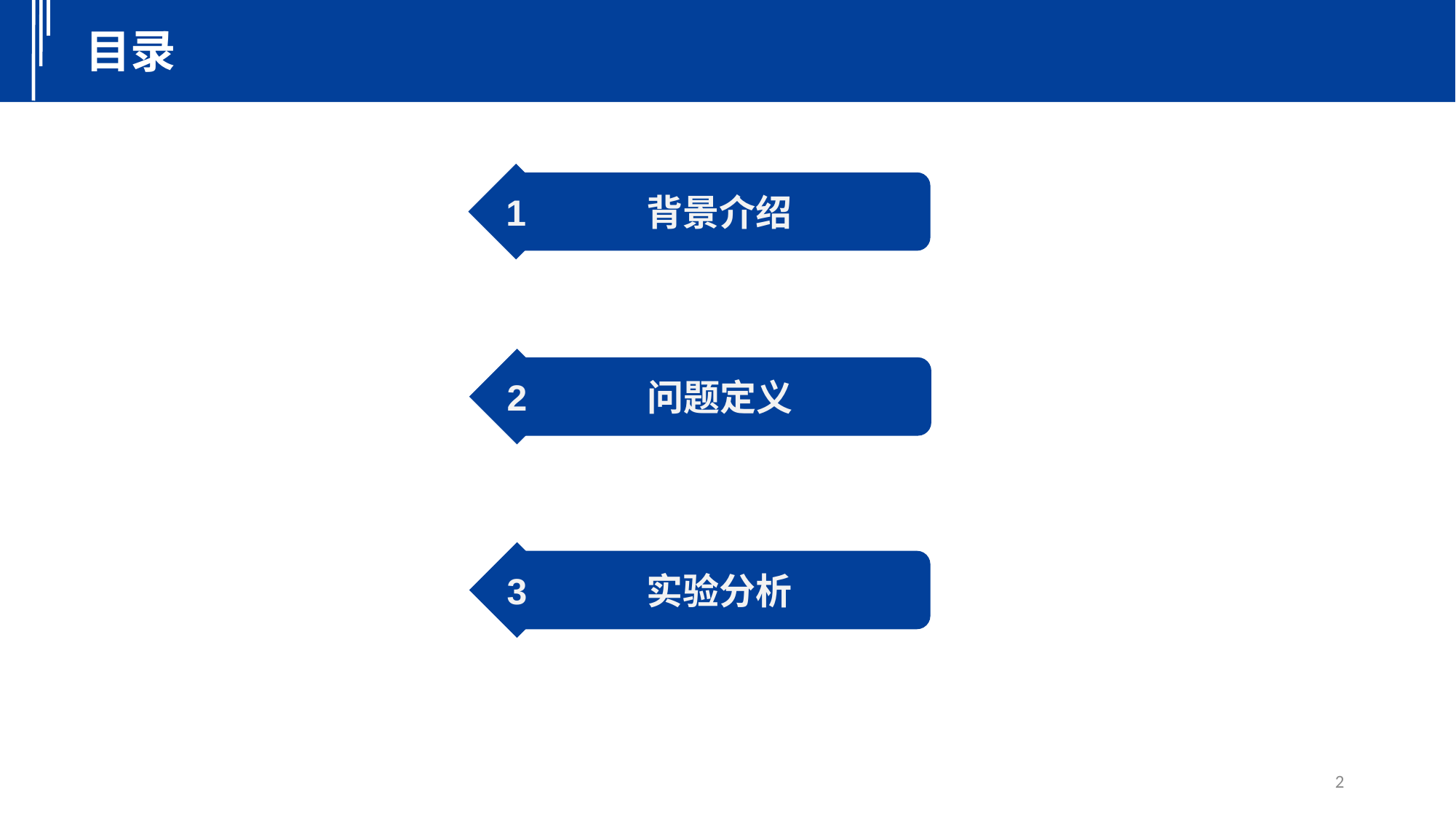

目录
1
背景介绍
2
问题定义
3
实验分析
2